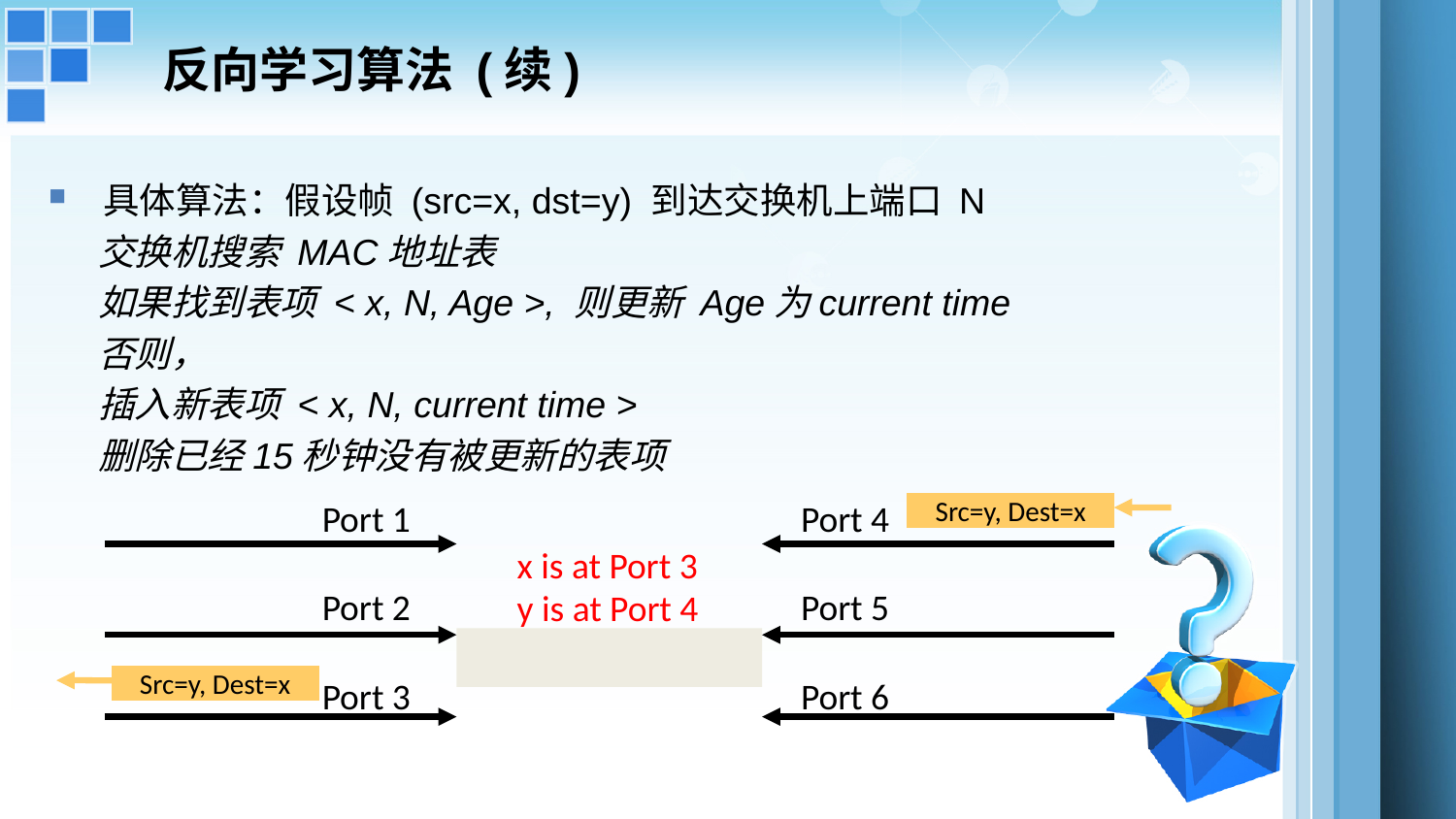

# 反向学习算法 (续)
具体算法：假设帧 (src=x, dst=y) 到达交换机上端口 N
     交换机搜索 MAC地址表
     如果找到表项 < x, N, Age >, 则更新 Age为current time
     否则，
     插入新表项 < x, N, current time >
     删除已经15秒钟没有被更新的表项
Port 1
Port 4
Src=y, Dest=x

x is at Port 3
Port 2
Port 5
y is at Port 4

Src=y, Dest=x

Port 3
Port 6